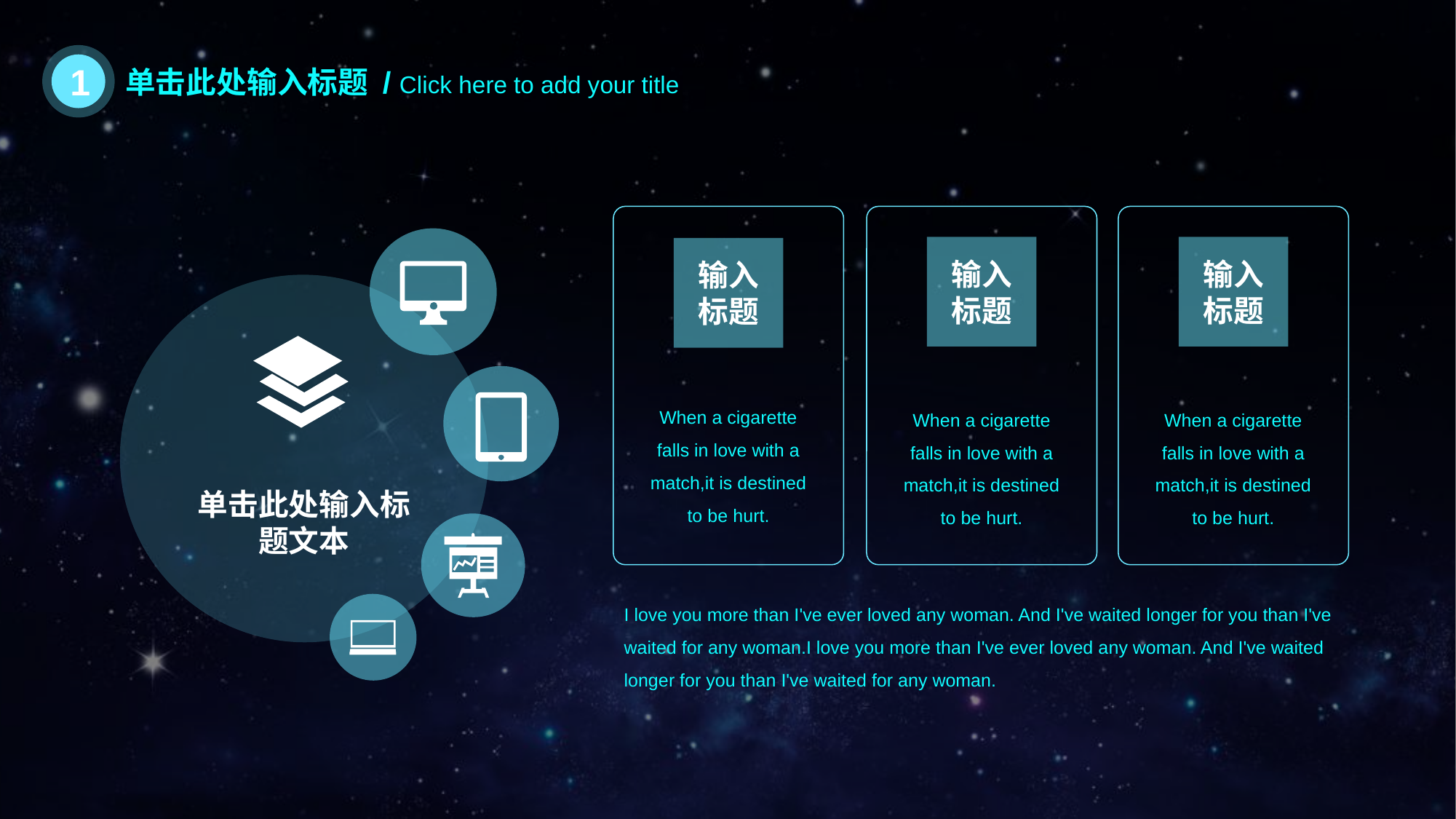

1
单击此处输入标题 / Click here to add your title

输入标题
输入标题
输入标题
When a cigarette falls in love with a match,it is destined to be hurt.
When a cigarette falls in love with a match,it is destined to be hurt.
When a cigarette falls in love with a match,it is destined to be hurt.
I love you more than I've ever loved any woman. And I've waited longer for you than I've waited for any woman.I love you more than I've ever loved any woman. And I've waited longer for you than I've waited for any woman.

单击此处输入标题文本